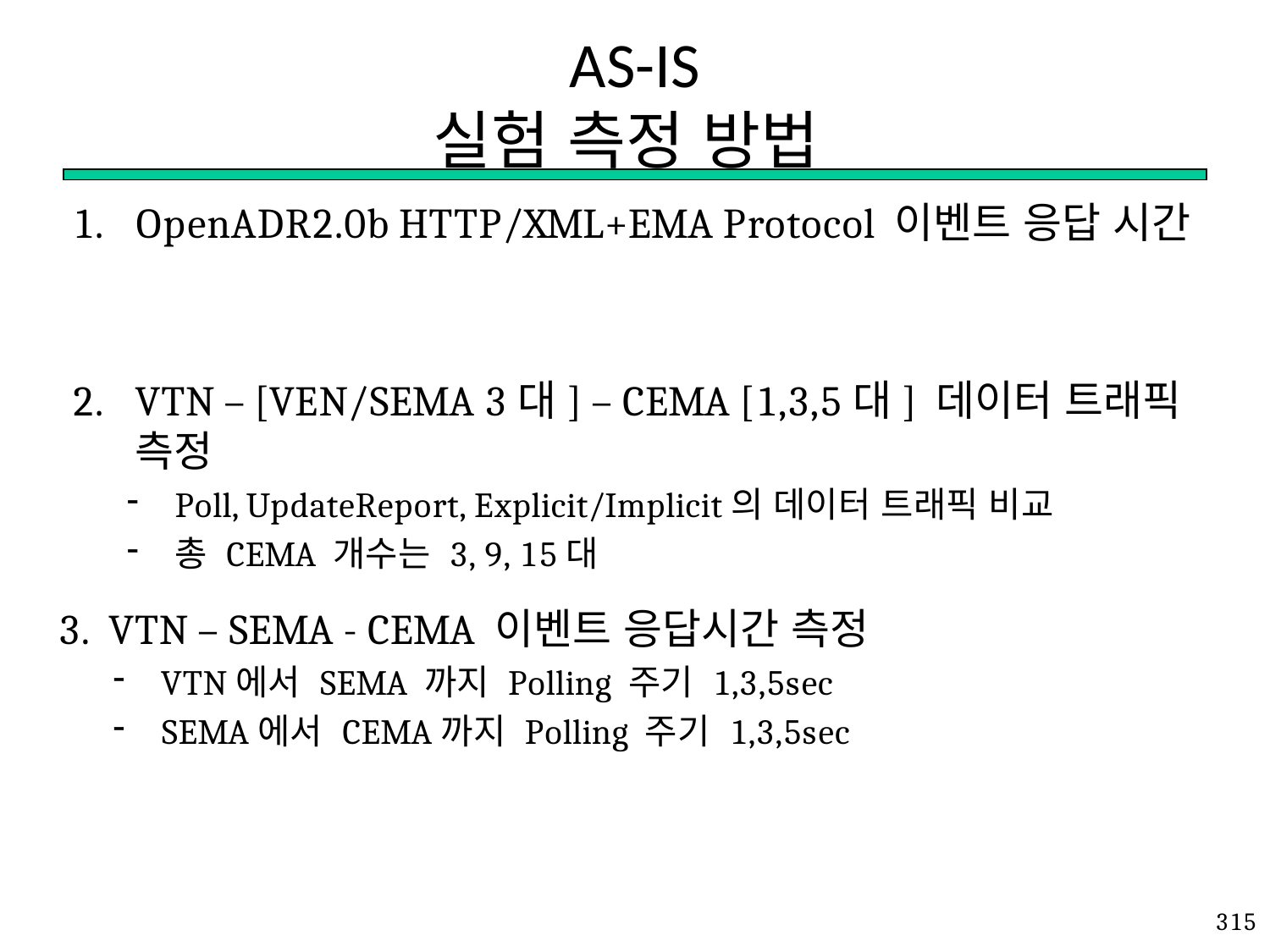

# AS-IS 실험 측정 방법
OpenADR2.0b HTTP/XML+EMA Protocol 이벤트 응답 시간

VTN – [VEN/SEMA 3대] – CEMA [1,3,5대] 데이터 트래픽 측정
Poll, UpdateReport, Explicit/Implicit의 데이터 트래픽 비교
총 CEMA 개수는 3, 9, 15대

3.  VTN – SEMA - CEMA 이벤트 응답시간 측정
VTN에서 SEMA 까지 Polling 주기 1,3,5sec
SEMA에서 CEMA까지 Polling 주기 1,3,5sec
315